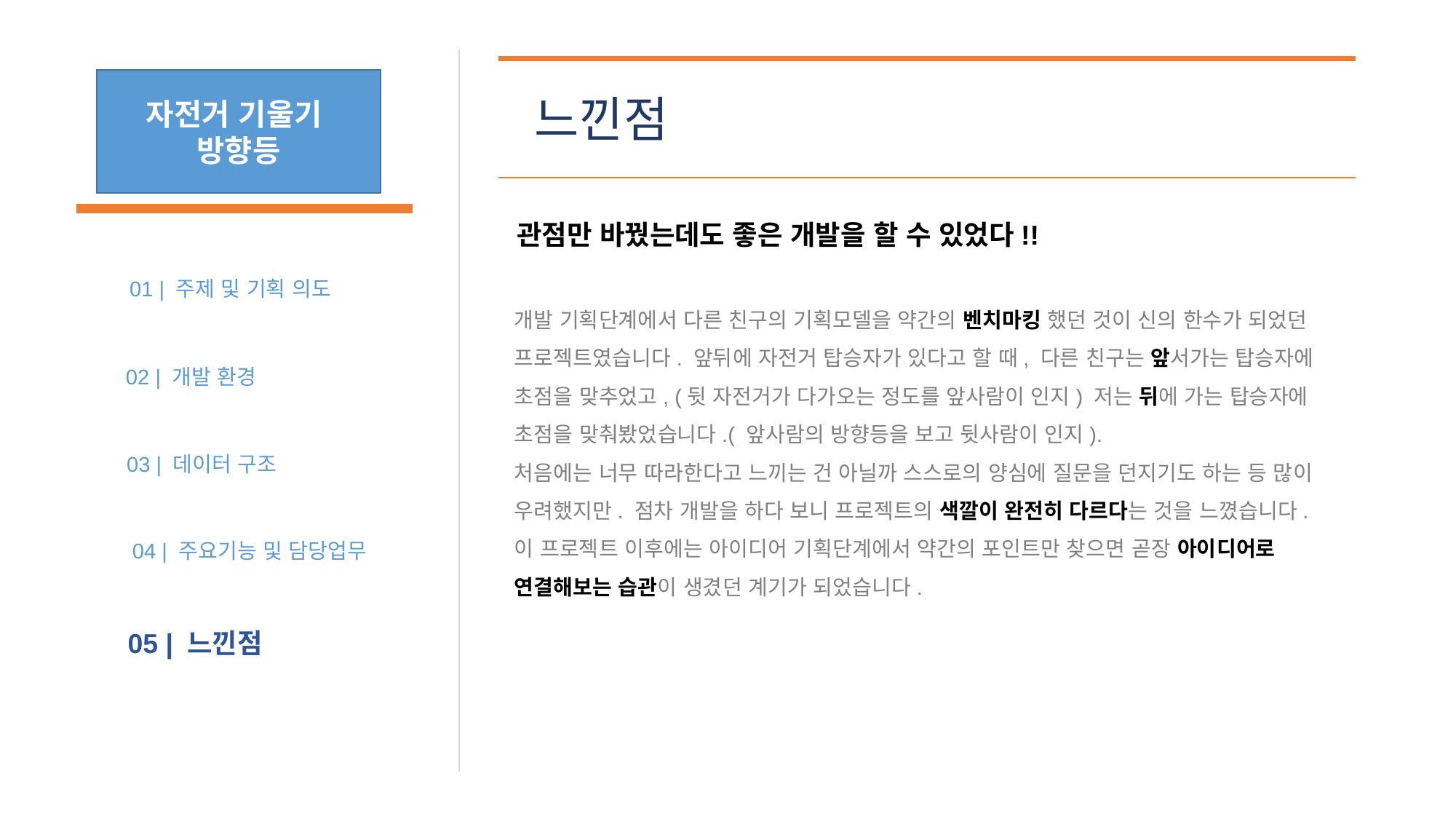

자전거 기울기
방향등
느낀점
관점만 바꿨는데도 좋은 개발을 할 수 있었다!!
01 | 주제 및 기획 의도
개발 기획단계에서 다른 친구의 기획모델을 약간의 벤치마킹 했던 것이 신의 한수가 되었던 프로젝트였습니다. 앞뒤에 자전거 탑승자가 있다고 할 때, 다른 친구는 앞서가는 탑승자에 초점을 맞추었고, (뒷 자전거가 다가오는 정도를 앞사람이 인지) 저는 뒤에 가는 탑승자에 초점을 맞춰봤었습니다.( 앞사람의 방향등을 보고 뒷사람이 인지).
처음에는 너무 따라한다고 느끼는 건 아닐까 스스로의 양심에 질문을 던지기도 하는 등 많이 우려했지만. 점차 개발을 하다 보니 프로젝트의 색깔이 완전히 다르다는 것을 느꼈습니다. 이 프로젝트 이후에는 아이디어 기획단계에서 약간의 포인트만 찾으면 곧장 아이디어로 연결해보는 습관이 생겼던 계기가 되었습니다.
02 | 개발 환경
03 | 데이터 구조
04 | 주요기능 및 담당업무
05 | 느낀점